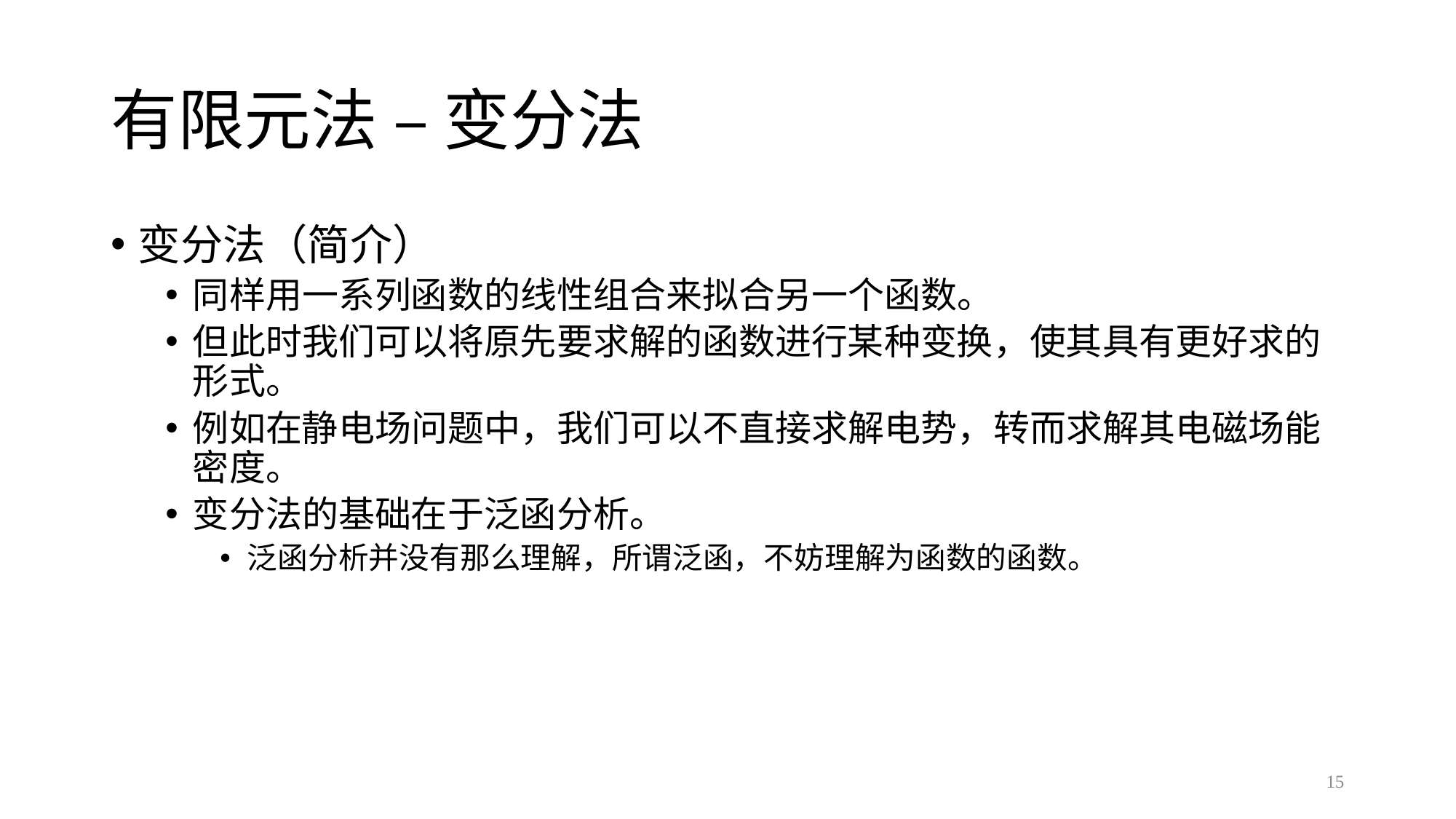

# 有限元法 – 变分法
变分法（简介）
同样用一系列函数的线性组合来拟合另一个函数。
但此时我们可以将原先要求解的函数进行某种变换，使其具有更好求的形式。
例如在静电场问题中，我们可以不直接求解电势，转而求解其电磁场能密度。
变分法的基础在于泛函分析。
泛函分析并没有那么理解，所谓泛函，不妨理解为函数的函数。
15